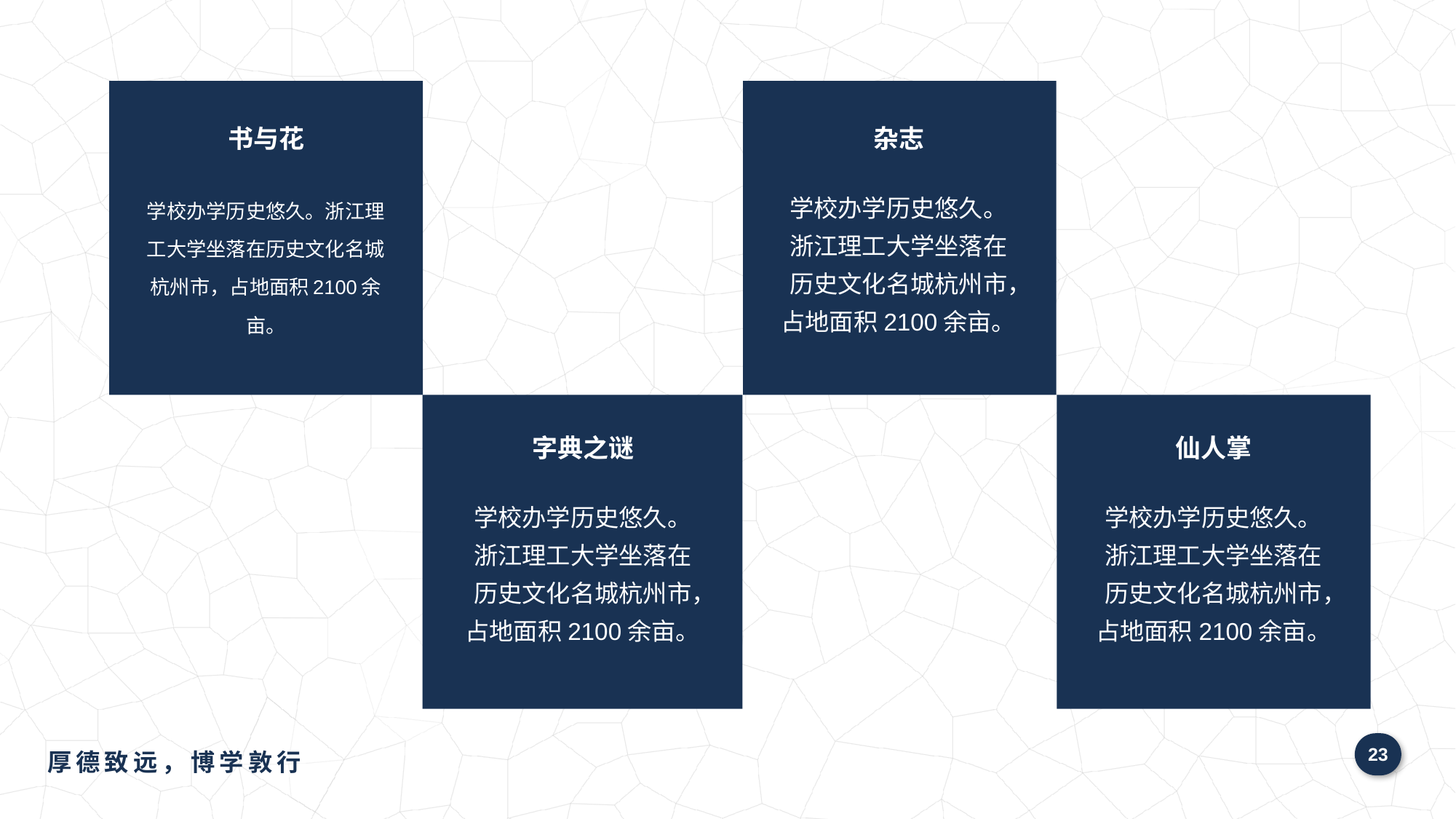

书与花
杂志
学校办学历史悠久。浙江理工大学坐落在历史文化名城杭州市，占地面积2100余亩。
学校办学历史悠久。浙江理工大学坐落在历史文化名城杭州市，占地面积2100余亩。

字典之谜
仙人掌
学校办学历史悠久。浙江理工大学坐落在历史文化名城杭州市，占地面积2100余亩。
学校办学历史悠久。浙江理工大学坐落在历史文化名城杭州市，占地面积2100余亩。
23